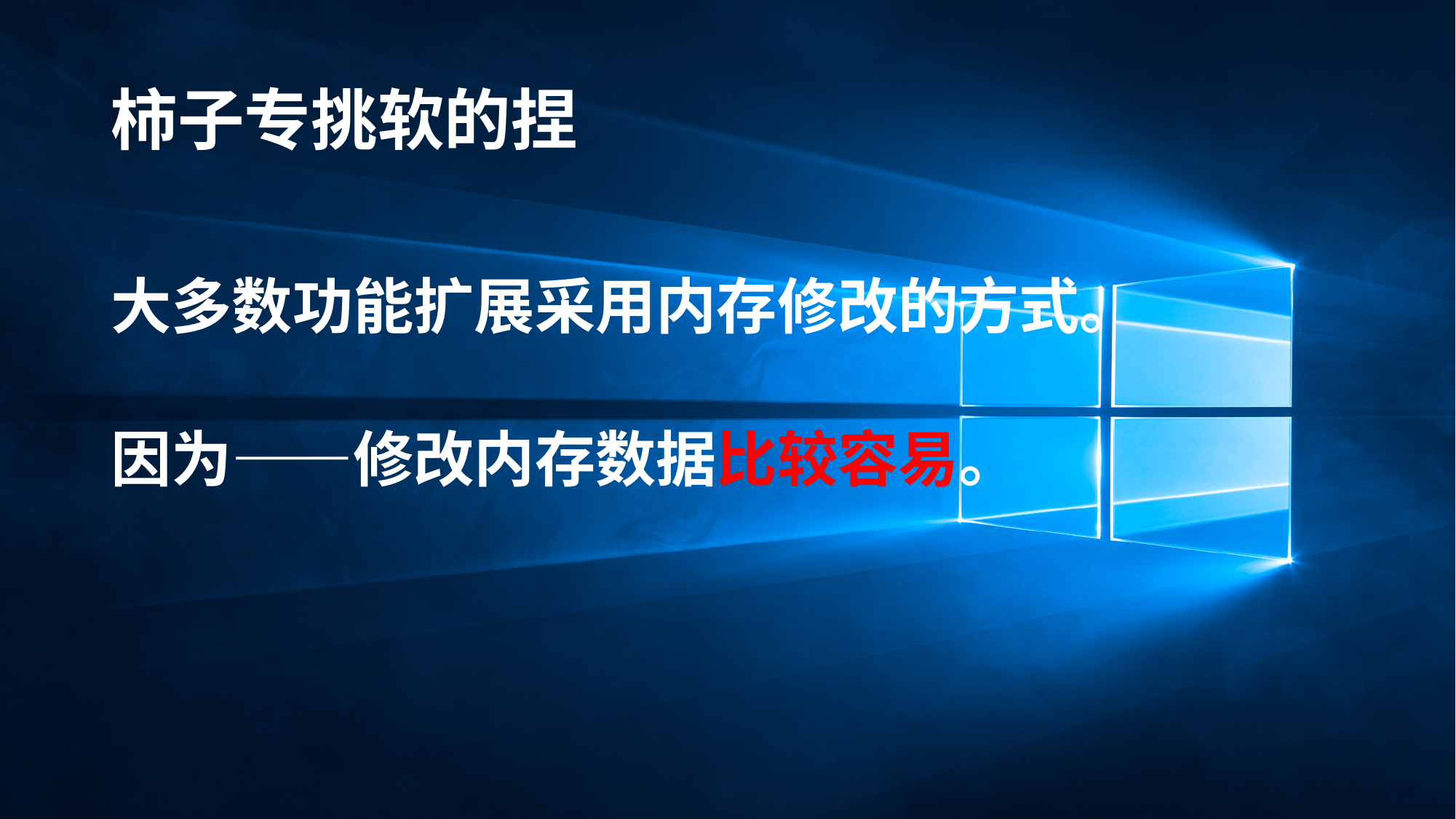

# 柿子专挑软的捏
大多数功能扩展采用内存修改的方式。
因为——修改内存数据比较容易。